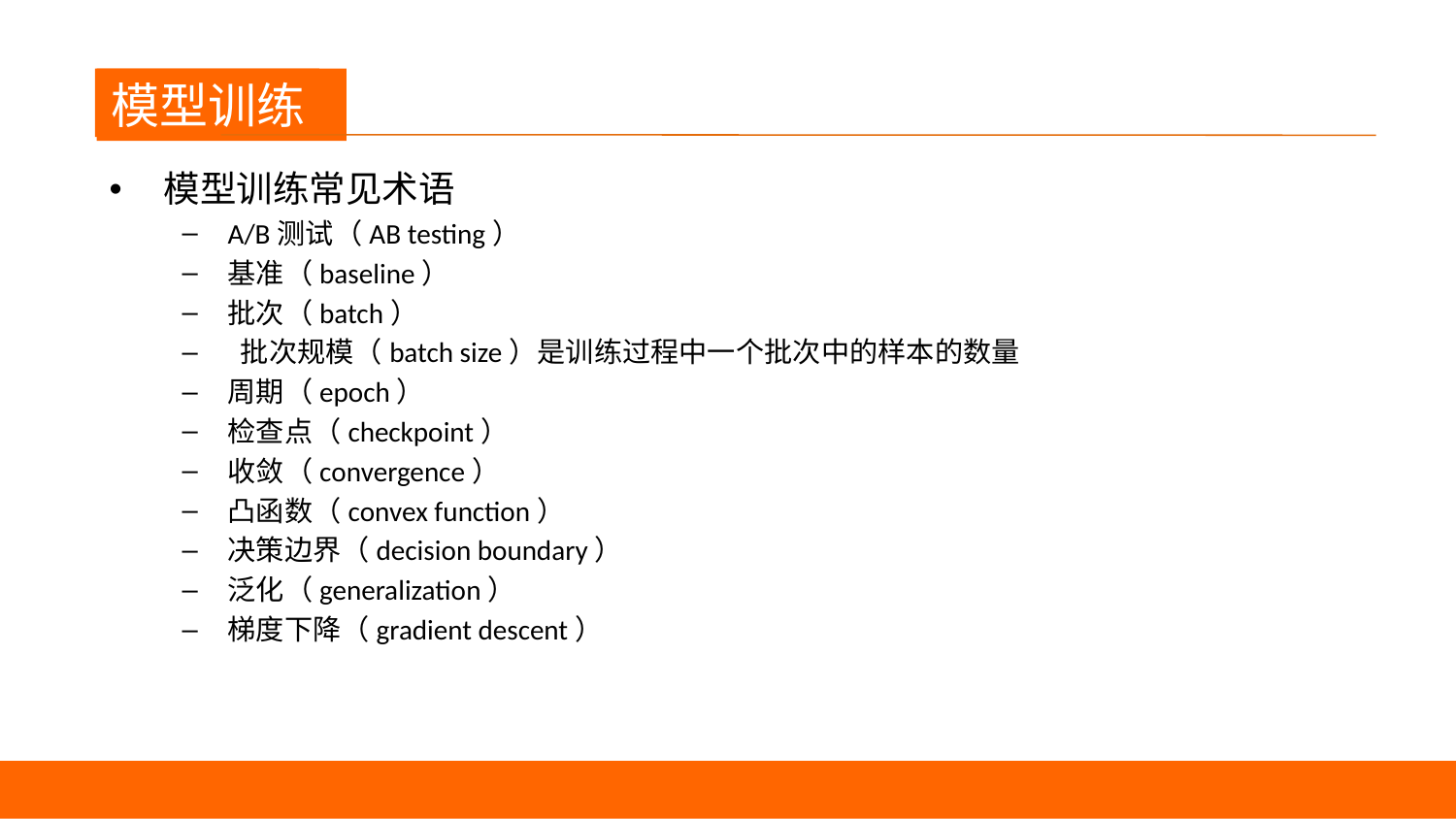

模型训练
模型训练常见术语
A/B测试（AB testing）
基准（baseline）
批次（batch）
 批次规模（batch size）是训练过程中一个批次中的样本的数量
周期（epoch）
检查点（checkpoint）
收敛（convergence）
凸函数（convex function）
决策边界（decision boundary）
泛化（generalization）
梯度下降（gradient descent）